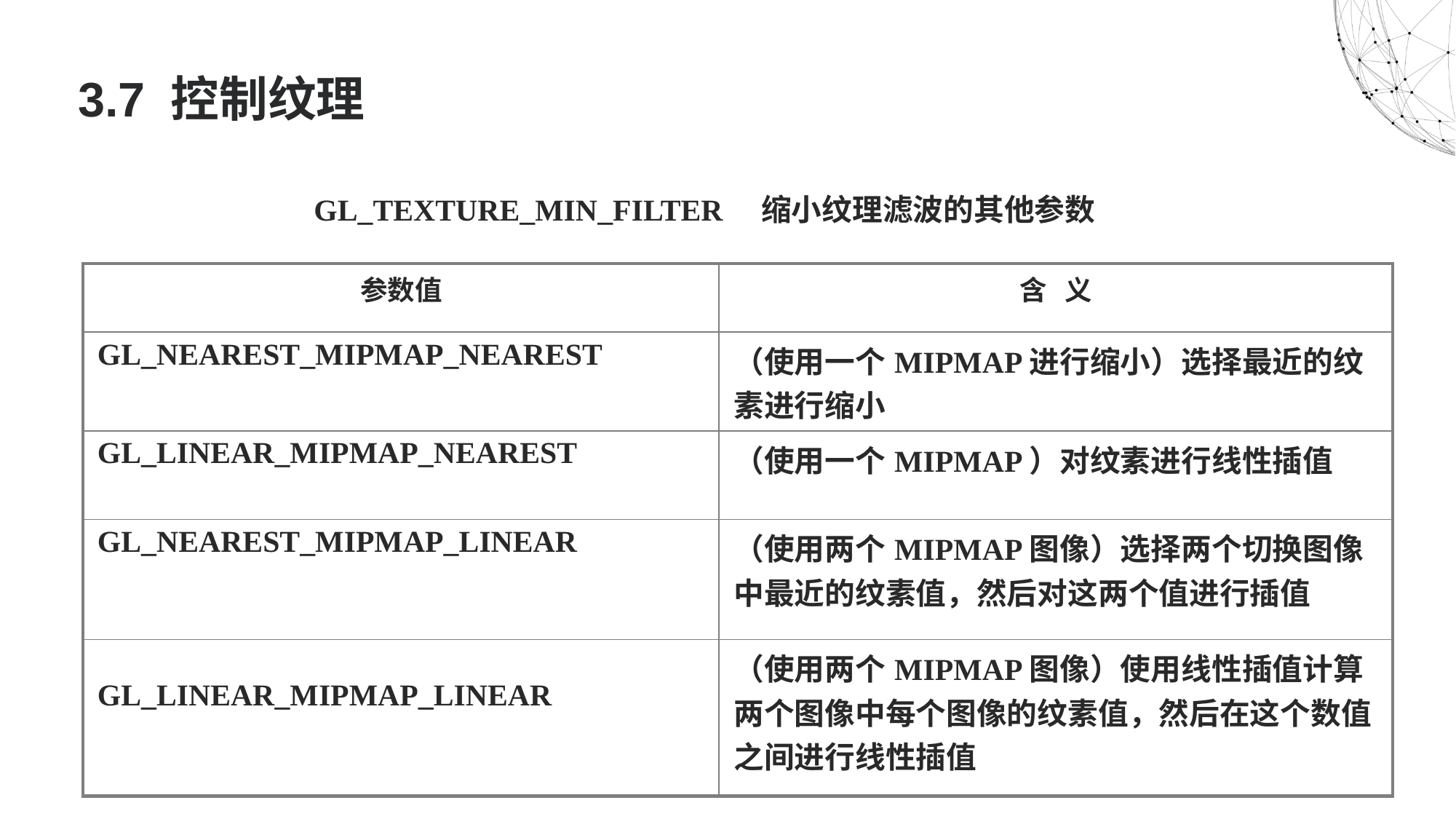

# 3.7 控制纹理
GL_TEXTURE_MIN_FILTER    缩小纹理滤波的其他参数
| 参数值 | 含 义 |
| --- | --- |
| GL\_NEAREST\_MIPMAP\_NEAREST | （使用一个MIPMAP进行缩小）选择最近的纹素进行缩小 |
| GL\_LINEAR\_MIPMAP\_NEAREST | （使用一个MIPMAP）对纹素进行线性插值 |
| GL\_NEAREST\_MIPMAP\_LINEAR | （使用两个MIPMAP图像）选择两个切换图像中最近的纹素值，然后对这两个值进行插值 |
| GL\_LINEAR\_MIPMAP\_LINEAR | （使用两个MIPMAP图像）使用线性插值计算两个图像中每个图像的纹素值，然后在这个数值之间进行线性插值 |